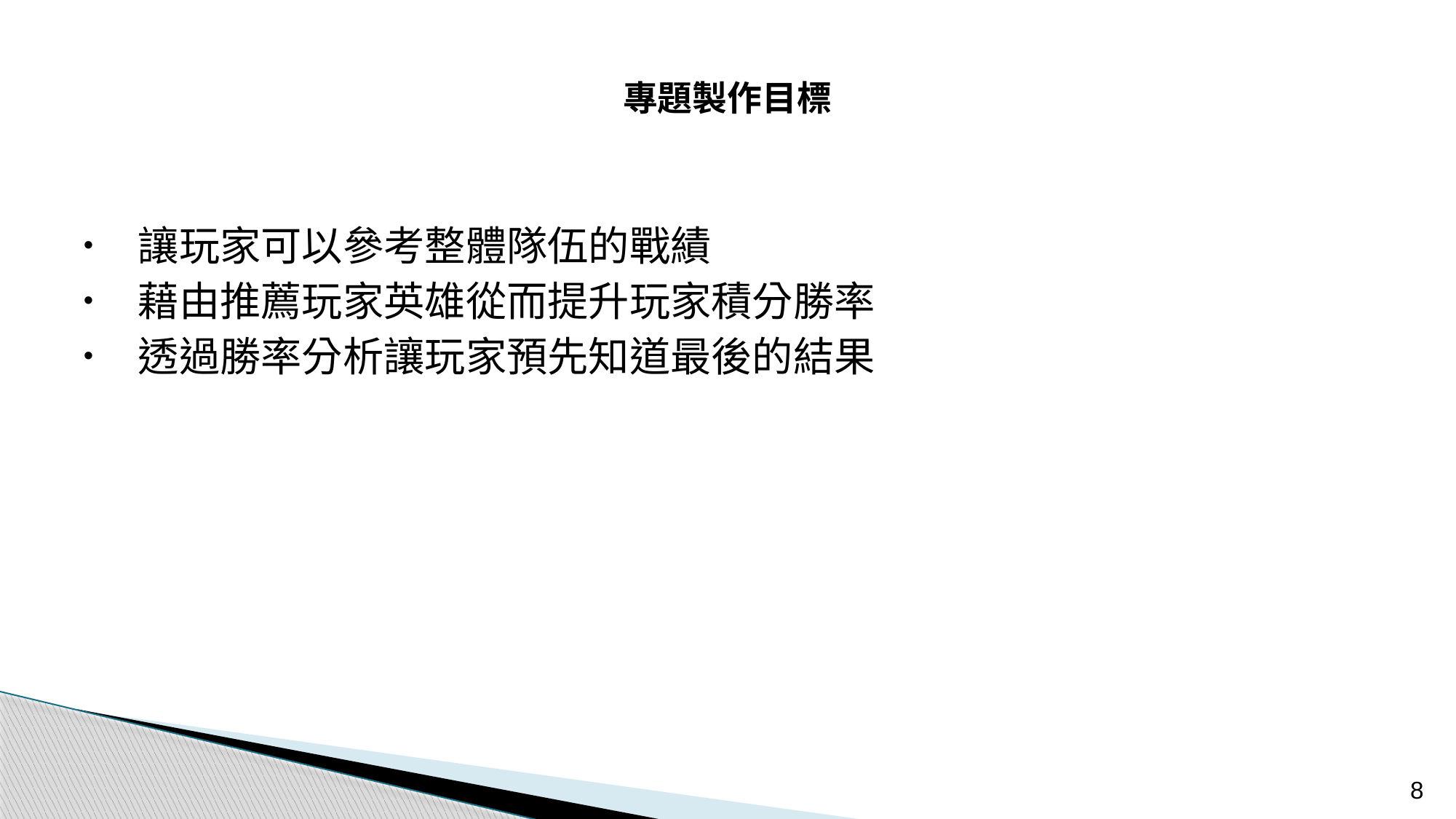

# 專題製作目標
讓玩家可以參考整體隊伍的戰績
藉由推薦玩家英雄從而提升玩家積分勝率
透過勝率分析讓玩家預先知道最後的結果

8